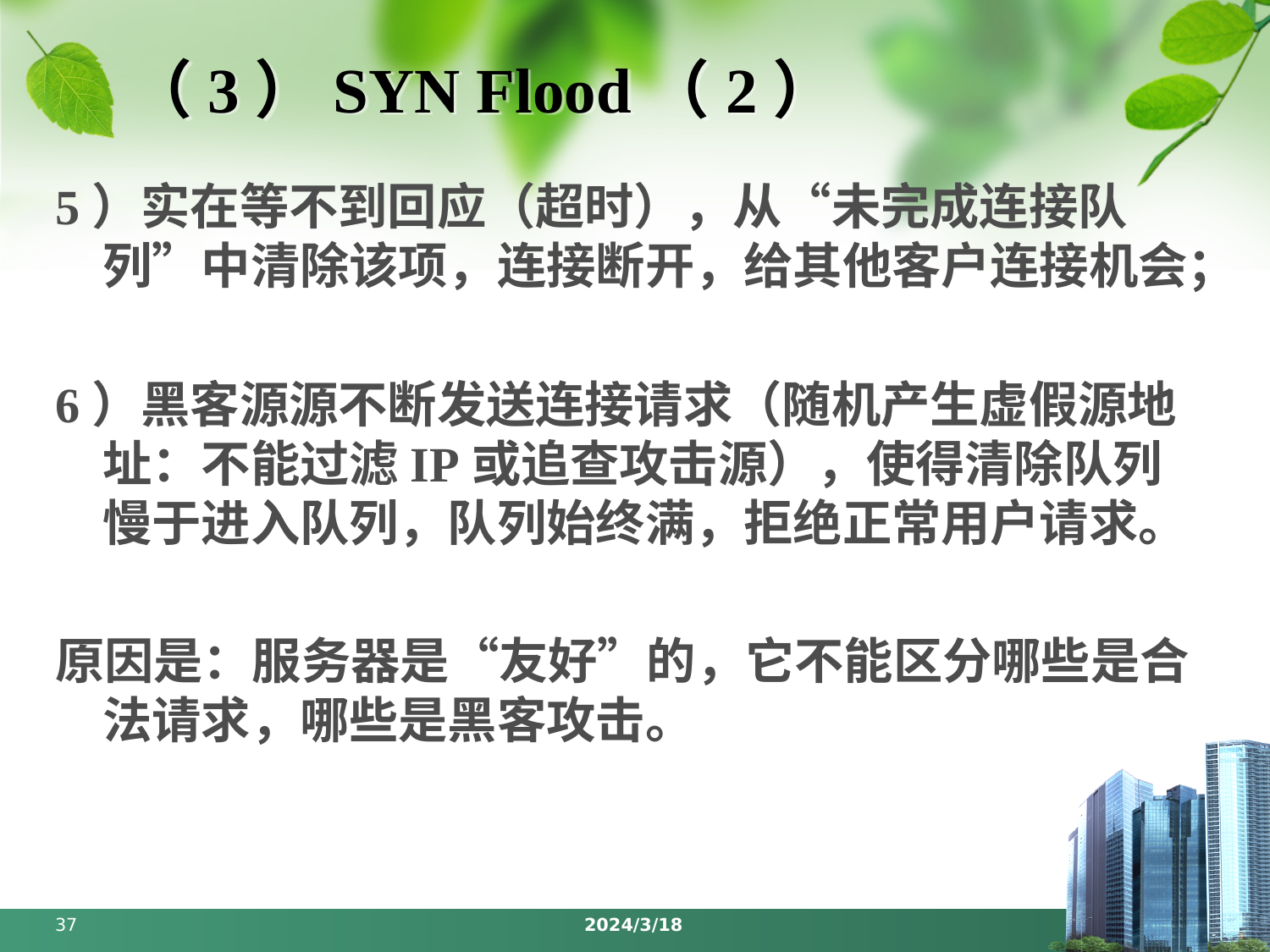

# （3）SYN Flood（2）
5）实在等不到回应（超时），从“未完成连接队列”中清除该项，连接断开，给其他客户连接机会；

6）黑客源源不断发送连接请求（随机产生虚假源地址：不能过滤IP或追查攻击源），使得清除队列慢于进入队列，队列始终满，拒绝正常用户请求。

原因是：服务器是“友好”的，它不能区分哪些是合法请求，哪些是黑客攻击。
37
2024/3/18